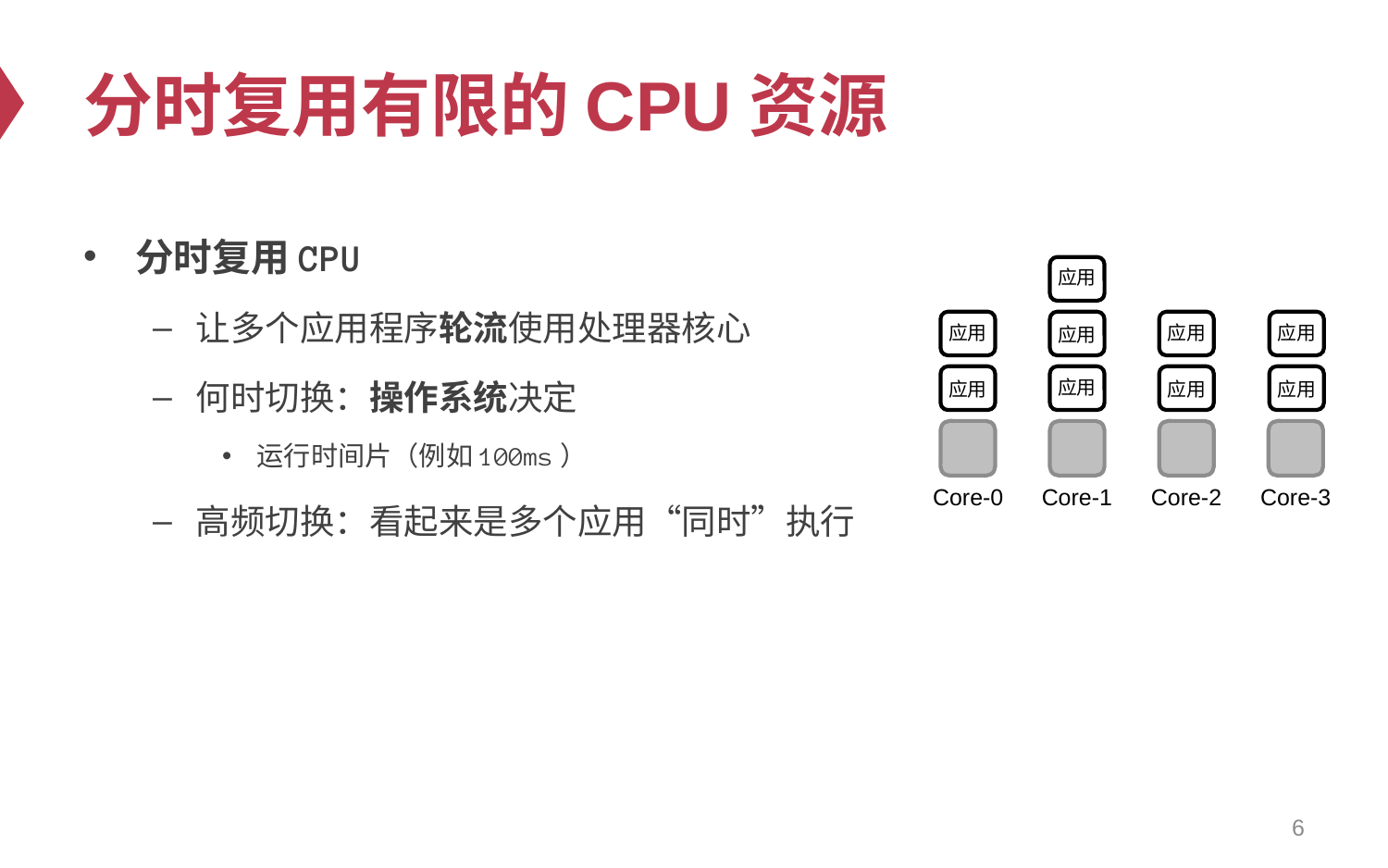

# 分时复用有限的CPU资源
分时复用CPU
让多个应用程序轮流使用处理器核心
何时切换：操作系统决定
运行时间片（例如100ms）
高频切换：看起来是多个应用“同时”执行

应用

应用
应用
应用
应用

应用
应用
应用
应用

Core-0
Core-1
Core-2
Core-3
6